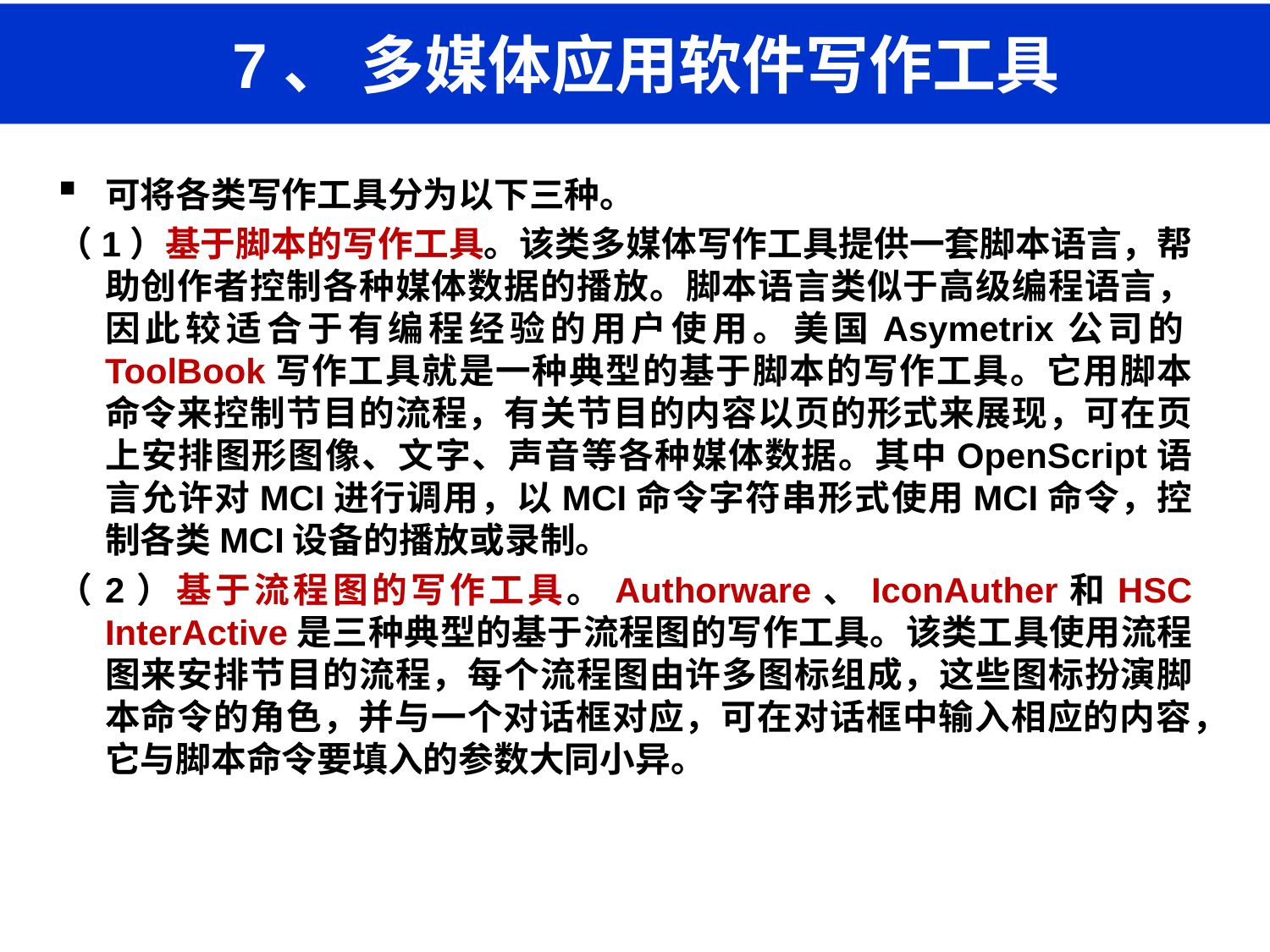

# 7、 多媒体应用软件写作工具
可将各类写作工具分为以下三种。
（1）基于脚本的写作工具。该类多媒体写作工具提供一套脚本语言，帮助创作者控制各种媒体数据的播放。脚本语言类似于高级编程语言，因此较适合于有编程经验的用户使用。美国Asymetrix公司的ToolBook写作工具就是一种典型的基于脚本的写作工具。它用脚本命令来控制节目的流程，有关节目的内容以页的形式来展现，可在页上安排图形图像、文字、声音等各种媒体数据。其中OpenScript语言允许对MCI进行调用，以MCI命令字符串形式使用MCI命令，控制各类MCI设备的播放或录制。
（2）基于流程图的写作工具。Authorware、IconAuther和HSC InterActive是三种典型的基于流程图的写作工具。该类工具使用流程图来安排节目的流程，每个流程图由许多图标组成，这些图标扮演脚本命令的角色，并与一个对话框对应，可在对话框中输入相应的内容，它与脚本命令要填入的参数大同小异。